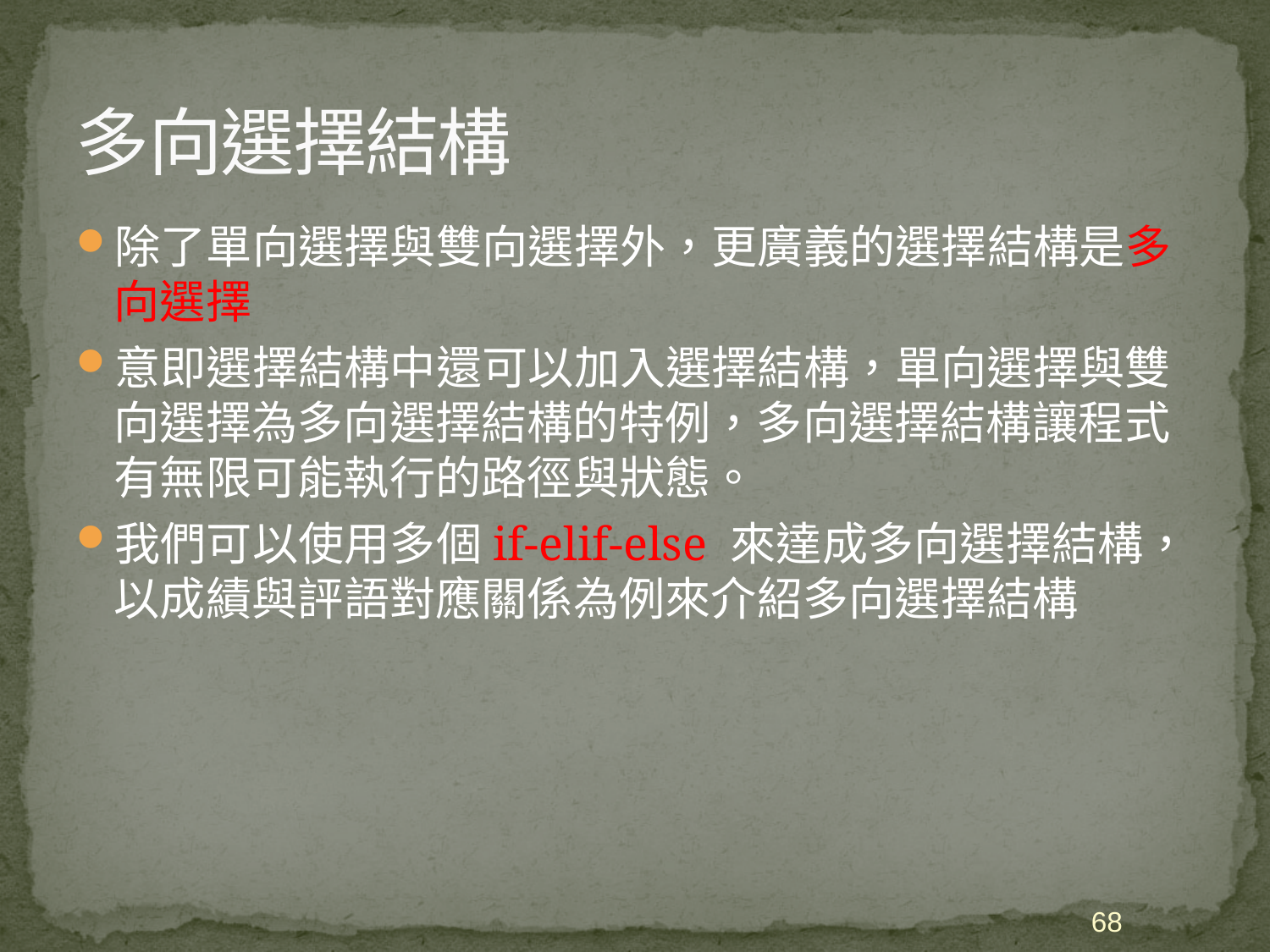

# 多向選擇結構
除了單向選擇與雙向選擇外，更廣義的選擇結構是多向選擇
意即選擇結構中還可以加入選擇結構，單向選擇與雙向選擇為多向選擇結構的特例，多向選擇結構讓程式有無限可能執行的路徑與狀態。
我們可以使用多個if-elif-else 來達成多向選擇結構，以成績與評語對應關係為例來介紹多向選擇結構

68